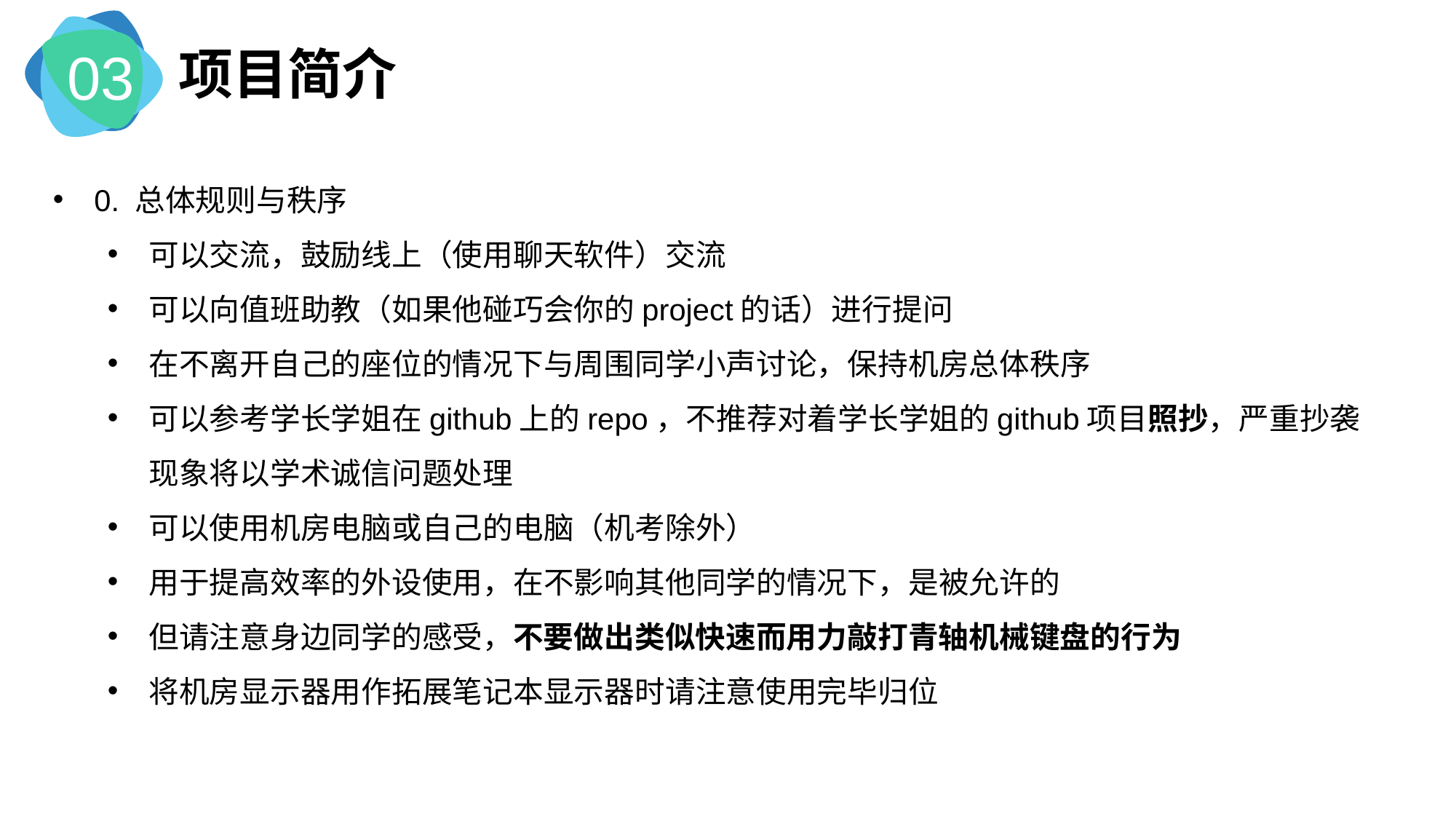

03
项目简介
0. 总体规则与秩序
可以交流，鼓励线上（使用聊天软件）交流
可以向值班助教（如果他碰巧会你的project的话）进行提问
在不离开自己的座位的情况下与周围同学小声讨论，保持机房总体秩序
可以参考学长学姐在github上的repo，不推荐对着学长学姐的github项目照抄，严重抄袭现象将以学术诚信问题处理
可以使用机房电脑或自己的电脑（机考除外）
用于提高效率的外设使用，在不影响其他同学的情况下，是被允许的
但请注意身边同学的感受，不要做出类似快速而用力敲打青轴机械键盘的行为
将机房显示器用作拓展笔记本显示器时请注意使用完毕归位